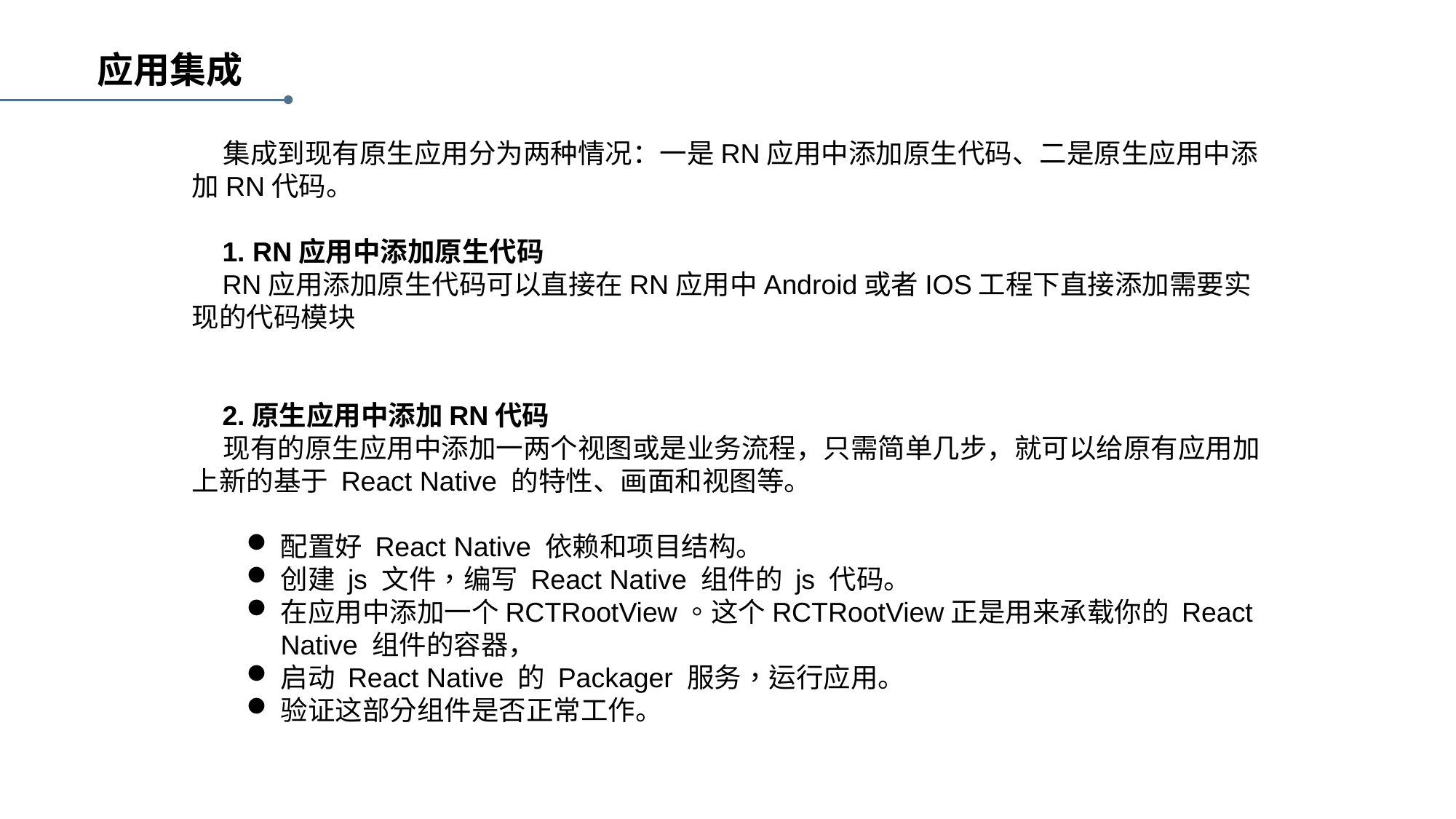

应用集成
    集成到现有原生应用分为两种情况：一是RN应用中添加原生代码、二是原生应用中添加RN代码。

    1. RN应用中添加原生代码
    RN应用添加原生代码可以直接在RN应用中Android或者IOS工程下直接添加需要实现的代码模块

    2.原生应用中添加RN代码
    现有的原生应用中添加一两个视图或是业务流程，只需简单几步，就可以给原有应用加上新的基于 React Native 的特性、画面和视图等。

配置好 React Native 依赖和项目结构。
创建 js 文件，编写 React Native 组件的 js 代码。
在应用中添加一个RCTRootView。这个RCTRootView正是用来承载你的 React Native 组件的容器，
启动 React Native 的 Packager 服务，运行应用。
验证这部分组件是否正常工作。